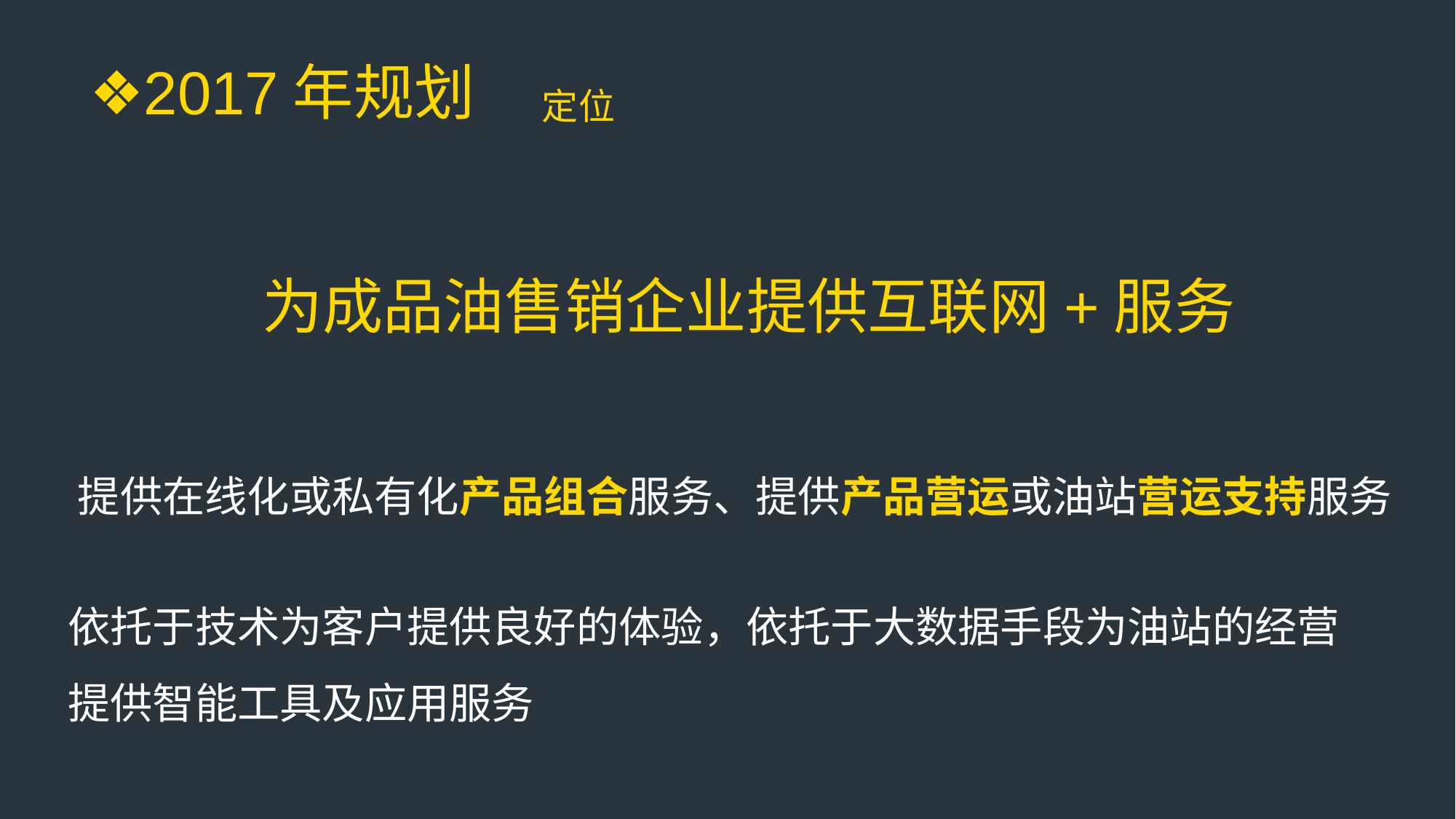

❖2017年规划
定位
为成品油售销企业提供互联网+服务
       提供在线化或私有化产品组合服务、提供产品营运或油站营运支持服务
依托于技术为客户提供良好的体验，依托于大数据手段为油站的经营提供智能工具及应用服务